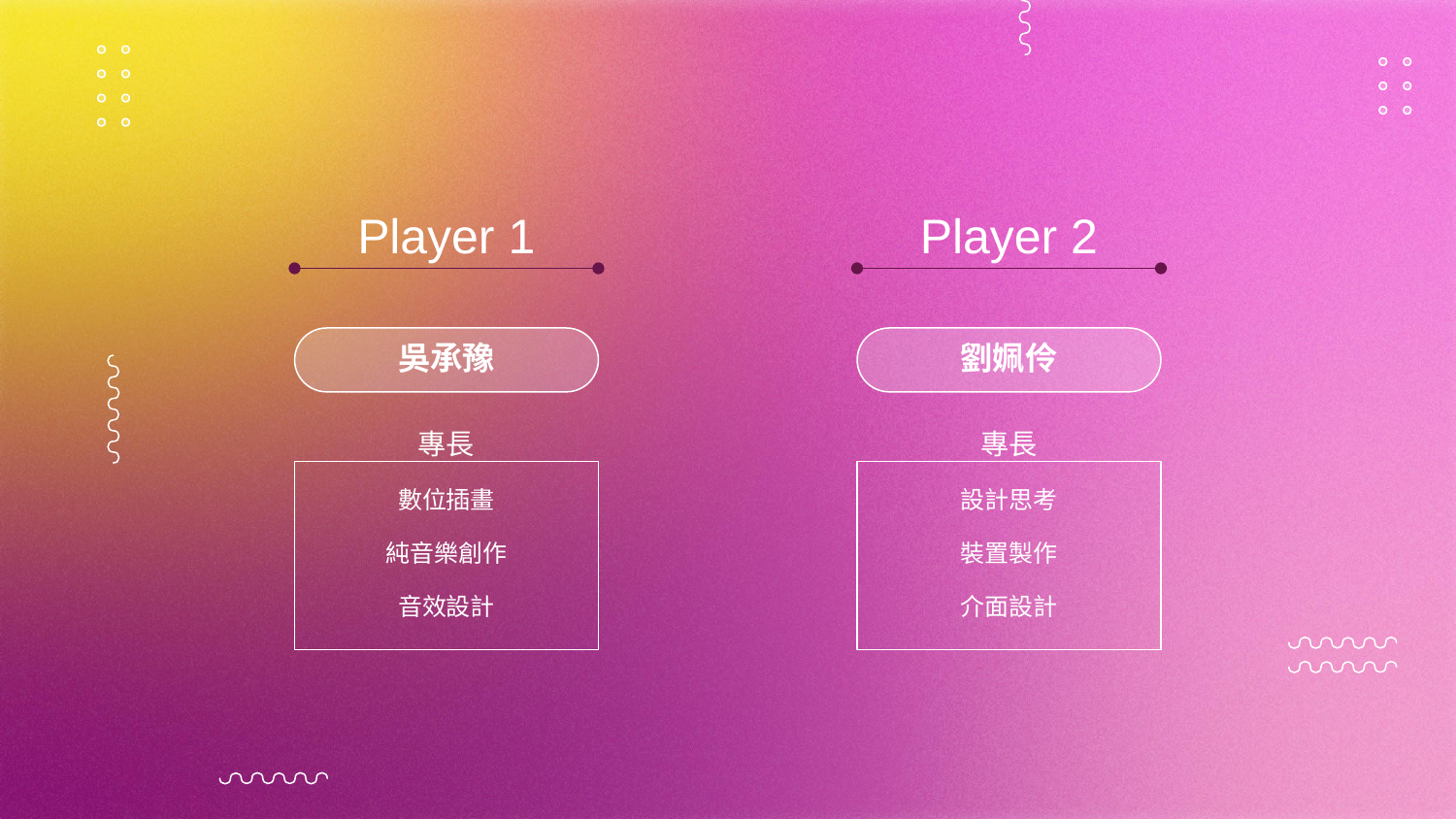

Player 1
Player 2
吳承豫
劉姵伶

專長
數位插畫
純音樂創作
音效設計
專長
設計思考
裝置製作
介面設計